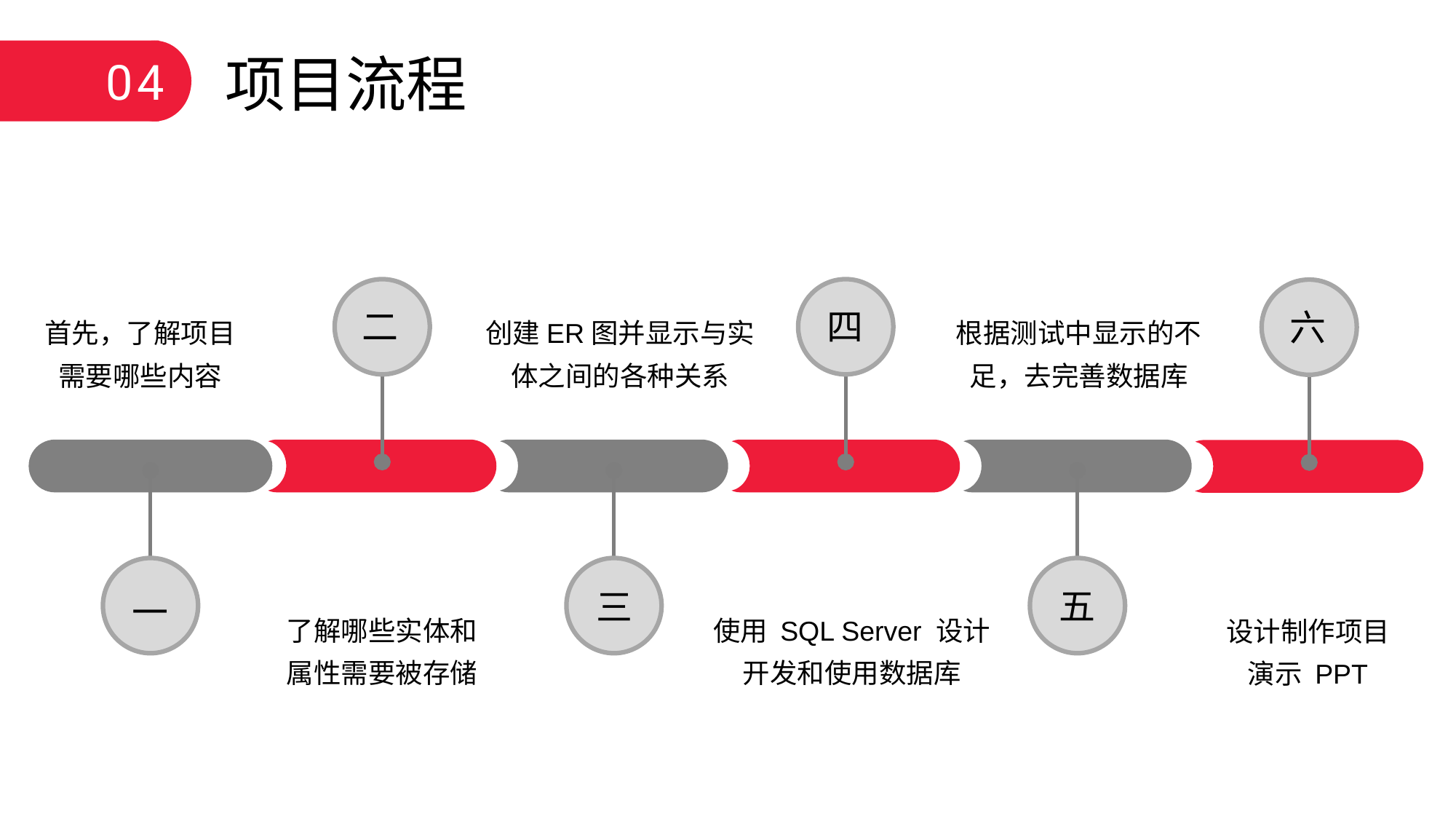

04
项目流程

四
二
六
首先，了解项目需要哪些内容
创建ER图并显示与实体之间的各种关系
根据测试中显示的不足，去完善数据库

五
三
一
了解哪些实体和属性需要被存储
使用 SQL Server 设计
开发和使用数据库
设计制作项目演示 PPT